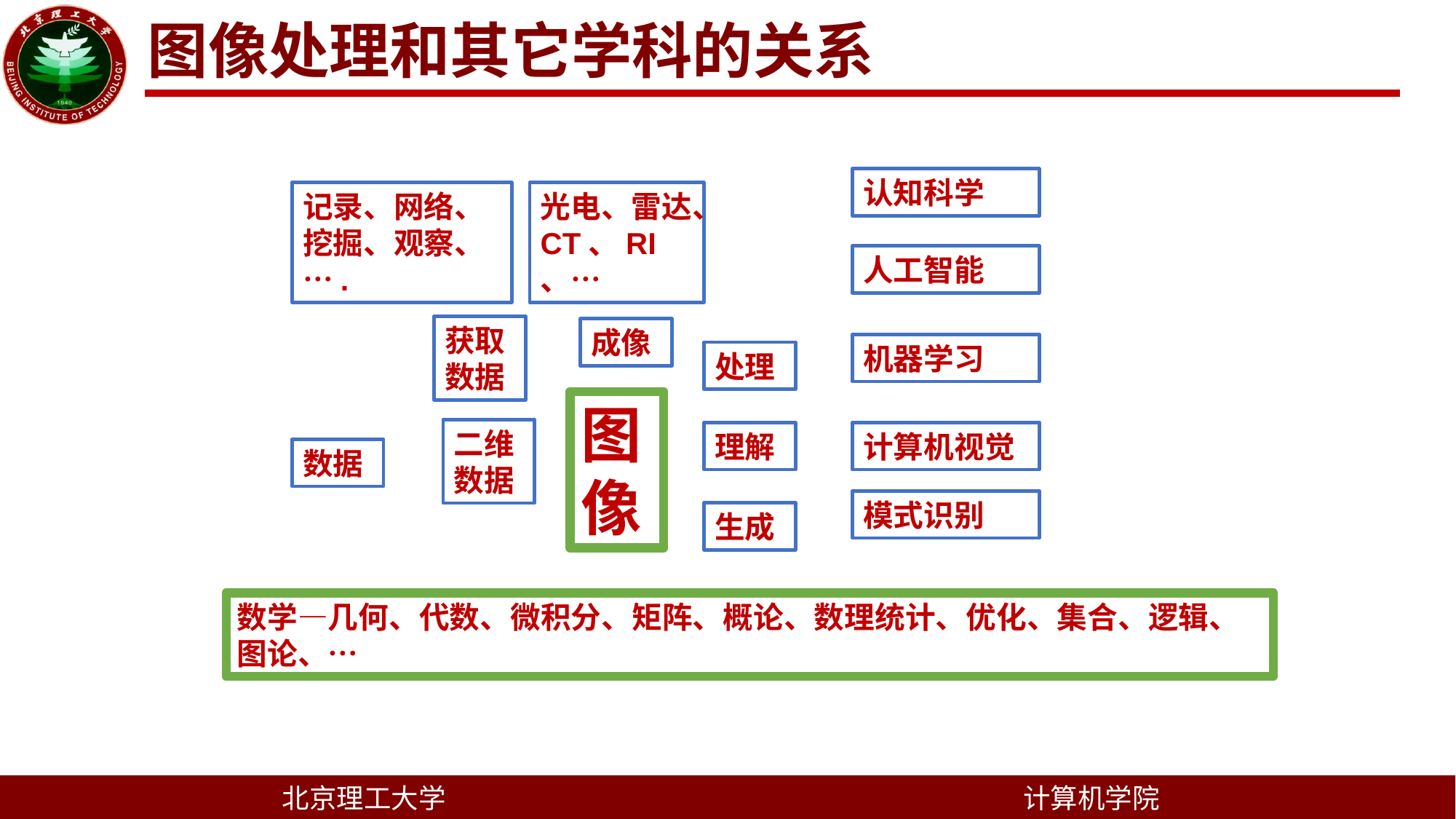

图像处理和其它学科的关系
认知科学
记录、网络、挖掘、观察、….
光电、雷达、CT、RI、…
人工智能
获取数据
成像
机器学习
处理
图像
二维数据
理解
计算机视觉
数据
模式识别
生成
数学—几何、代数、微积分、矩阵、概论、数理统计、优化、集合、逻辑、图论、…